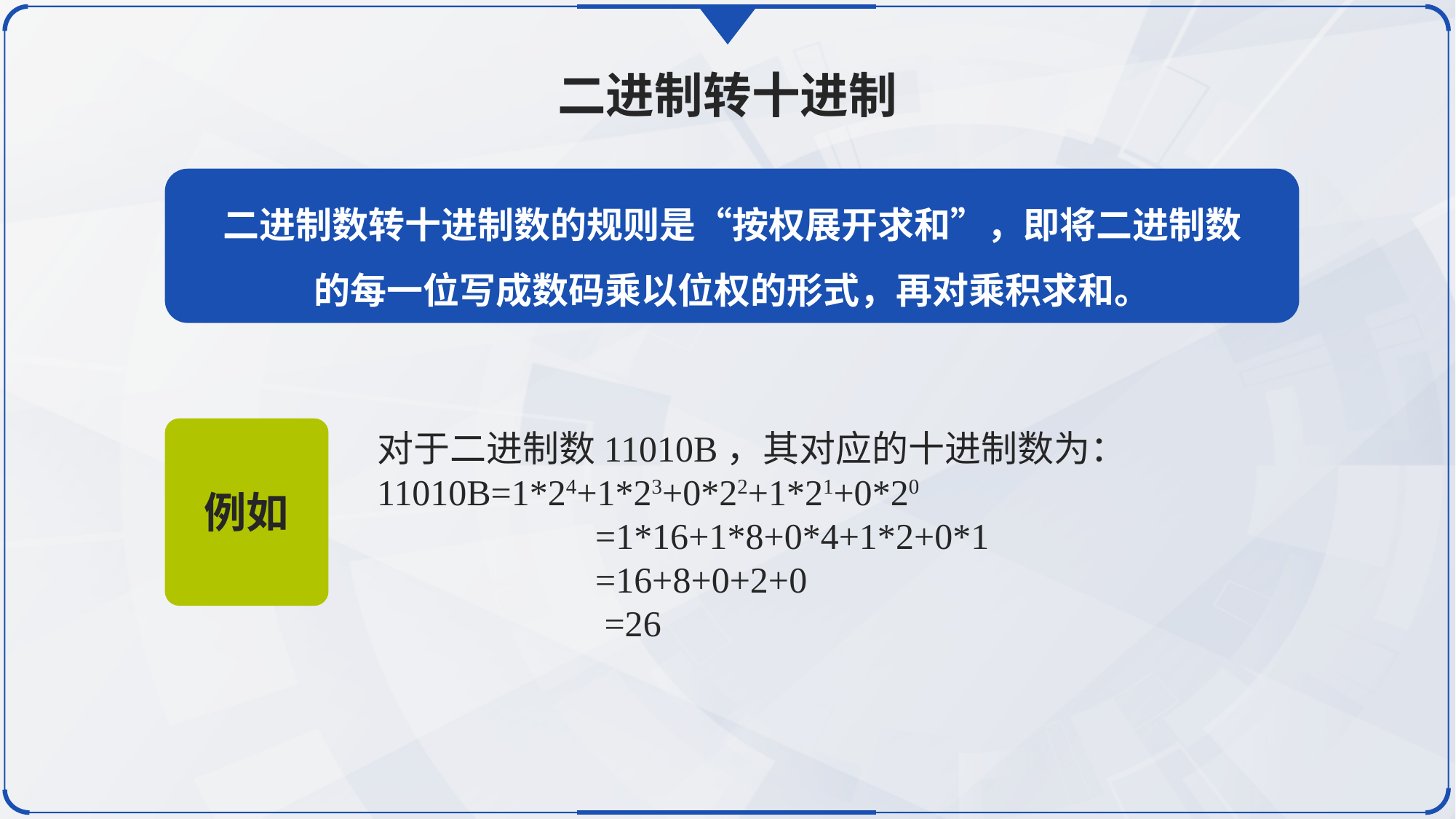

二进制转十进制

二进制数转十进制数的规则是“按权展开求和”，即将二进制数的每一位写成数码乘以位权的形式，再对乘积求和。

例如
对于二进制数11010B，其对应的十进制数为：
11010B=1*24+1*23+0*22+1*21+0*20
     	            =1*16+1*8+0*4+1*2+0*1
 	            =16+8+0+2+0
                         =26